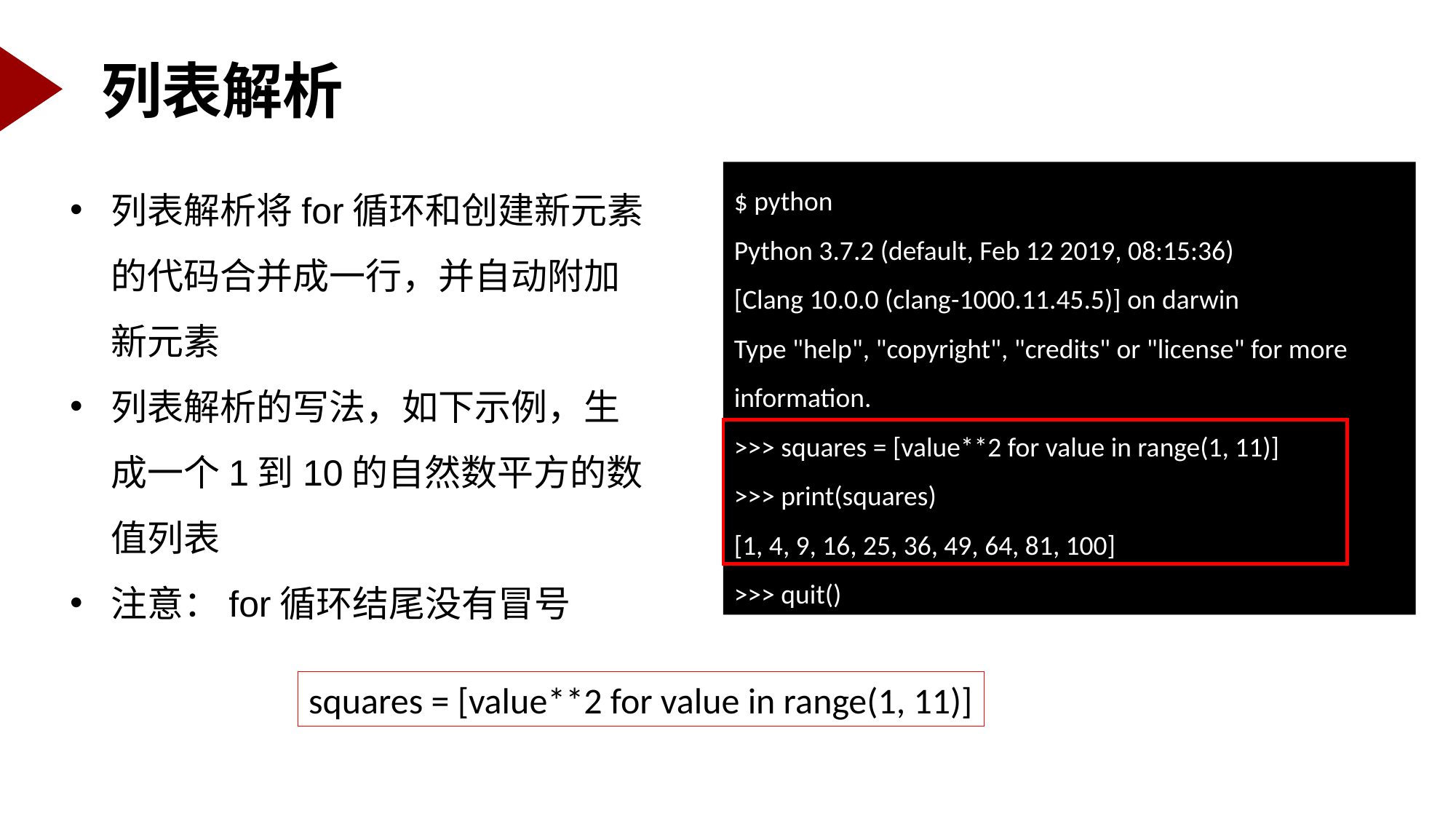

列表解析

列表解析将for循环和创建新元素的代码合并成一行，并自动附加新元素
列表解析的写法，如下示例，生成一个1到10的自然数平方的数值列表
注意：for循环结尾没有冒号
$ python
Python 3.7.2 (default, Feb 12 2019, 08:15:36)
[Clang 10.0.0 (clang-1000.11.45.5)] on darwin
Type "help", "copyright", "credits" or "license" for more information.
>>> squares = [value**2 for value in range(1, 11)]
>>> print(squares)
[1, 4, 9, 16, 25, 36, 49, 64, 81, 100]
>>> quit()

squares = [value**2 for value in range(1, 11)]